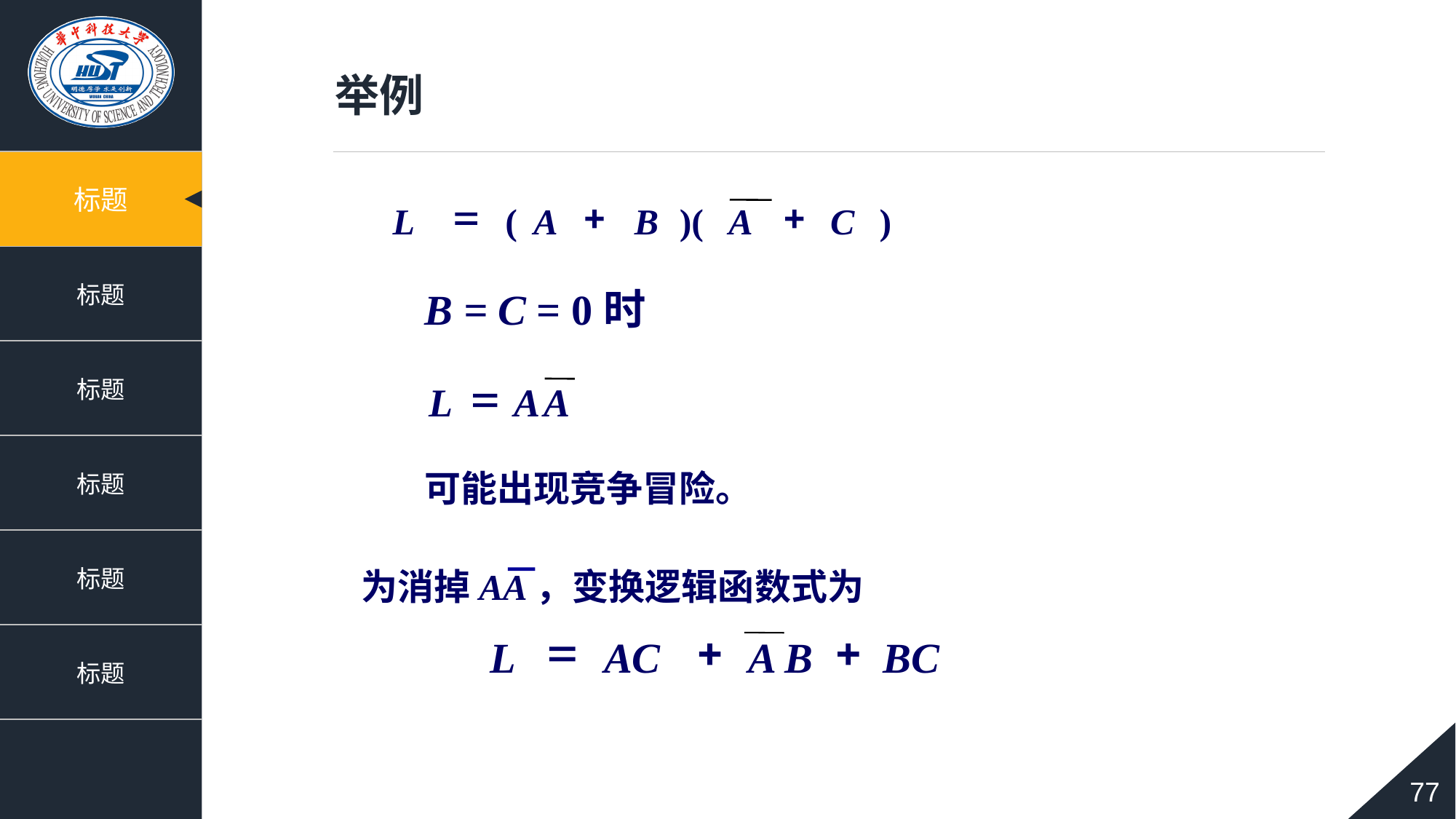

举例

=
+
+
L
(
A
B
)(
A
C
)

B = C = 0时

=
L
A
A

可能出现竞争冒险。
为消掉AA，变换逻辑函数式为

=
+
+
L
AC
A
B
BC